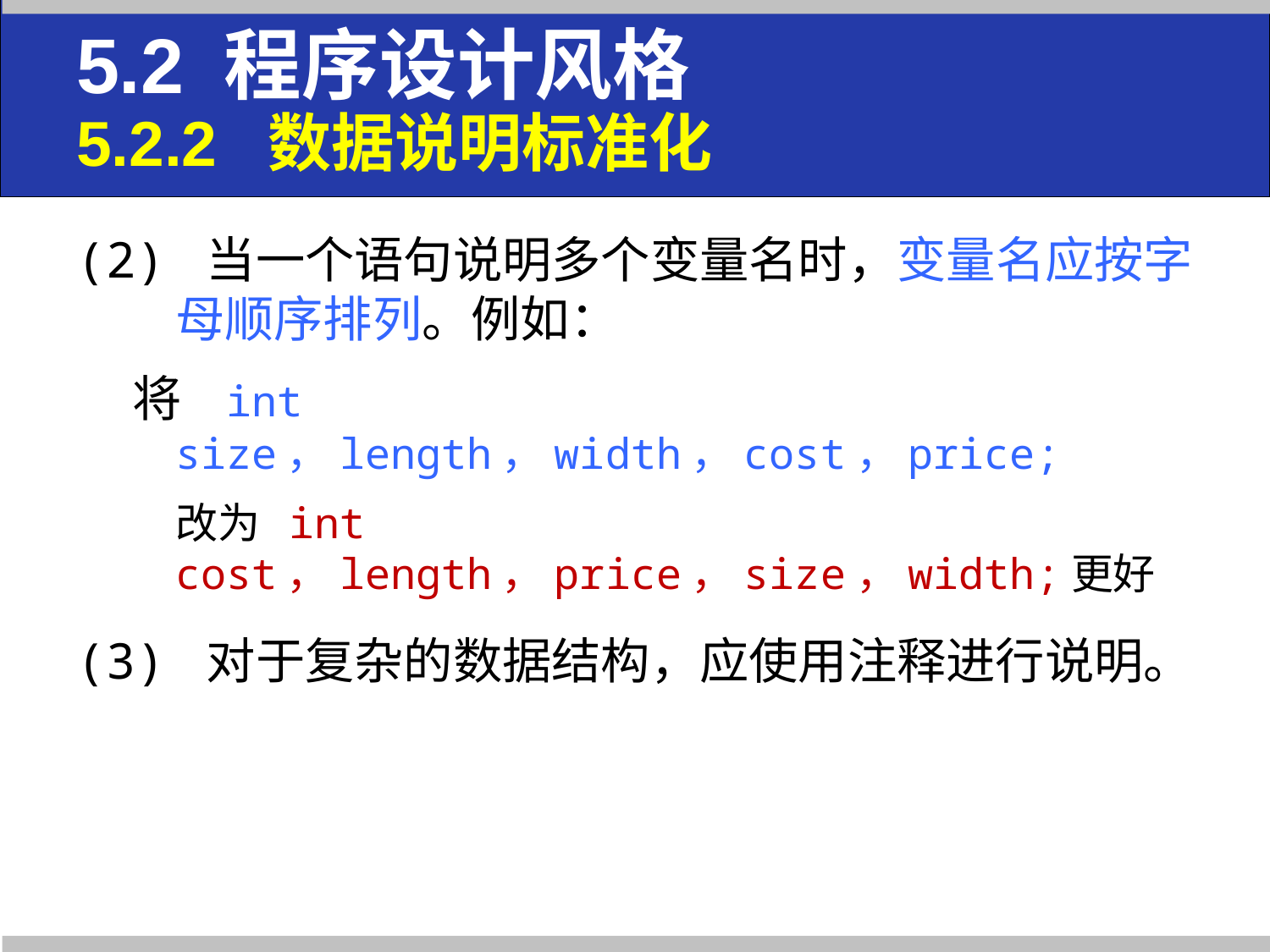

# 5.2 程序设计风格 5.2.2  数据说明标准化
(2) 当一个语句说明多个变量名时，变量名应按字母顺序排列。例如：
    将   int size，length，width，cost，price;
改为  int cost，length，price，size，width;更好
(3) 对于复杂的数据结构，应使用注释进行说明。
660